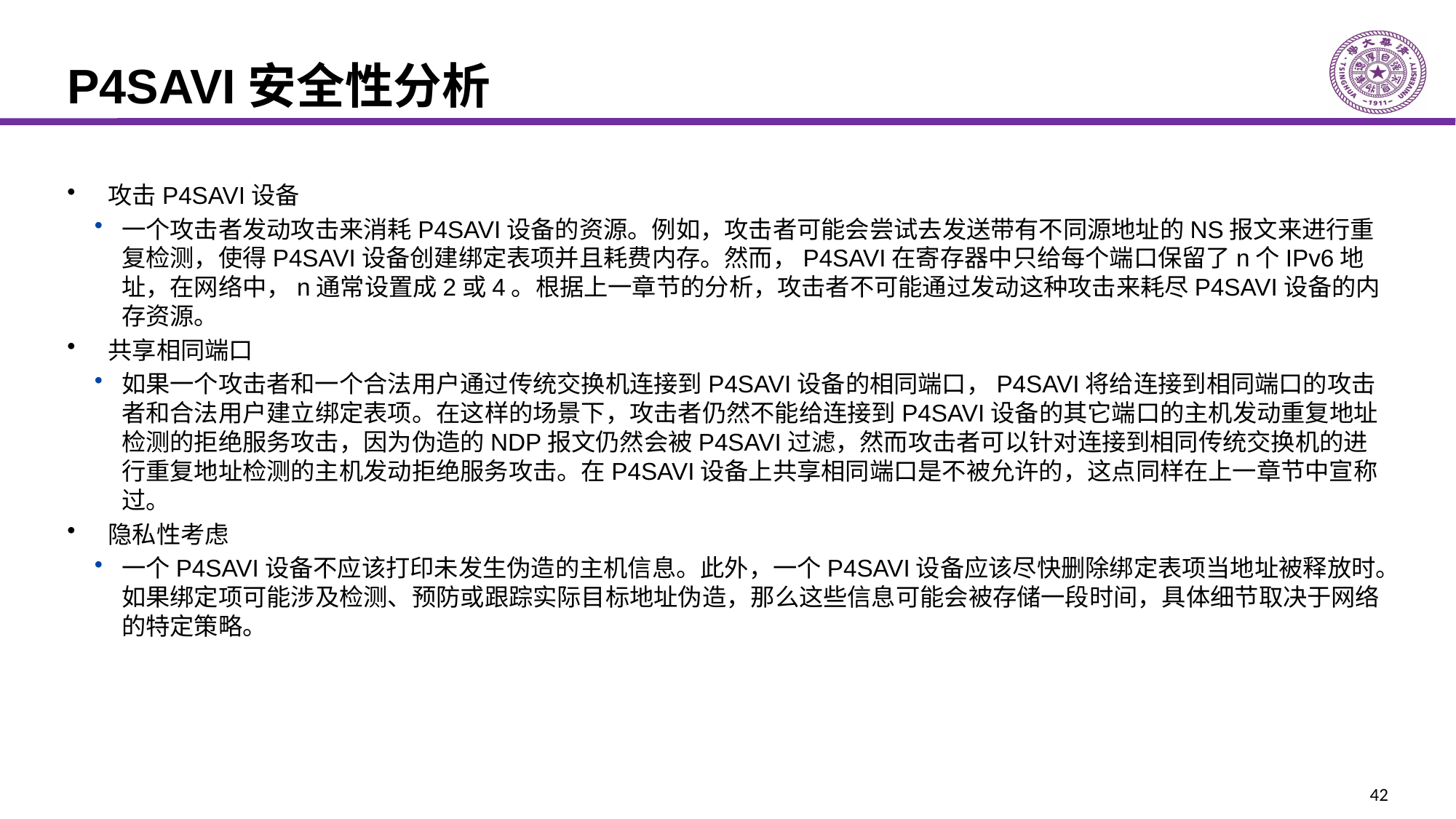

# P4SAVI安全性分析
攻击P4SAVI设备
一个攻击者发动攻击来消耗P4SAVI设备的资源。例如，攻击者可能会尝试去发送带有不同源地址的NS报文来进行重复检测，使得P4SAVI设备创建绑定表项并且耗费内存。然而，P4SAVI在寄存器中只给每个端口保留了n个IPv6地址，在网络中，n通常设置成2或4。根据上一章节的分析，攻击者不可能通过发动这种攻击来耗尽P4SAVI设备的内存资源。
共享相同端口
如果一个攻击者和一个合法用户通过传统交换机连接到P4SAVI设备的相同端口，P4SAVI将给连接到相同端口的攻击者和合法用户建立绑定表项。在这样的场景下，攻击者仍然不能给连接到P4SAVI设备的其它端口的主机发动重复地址检测的拒绝服务攻击，因为伪造的NDP报文仍然会被P4SAVI过滤，然而攻击者可以针对连接到相同传统交换机的进行重复地址检测的主机发动拒绝服务攻击。在P4SAVI设备上共享相同端口是不被允许的，这点同样在上一章节中宣称过。
隐私性考虑
一个P4SAVI设备不应该打印未发生伪造的主机信息。此外，一个P4SAVI设备应该尽快删除绑定表项当地址被释放时。如果绑定项可能涉及检测、预防或跟踪实际目标地址伪造，那么这些信息可能会被存储一段时间，具体细节取决于网络的特定策略。